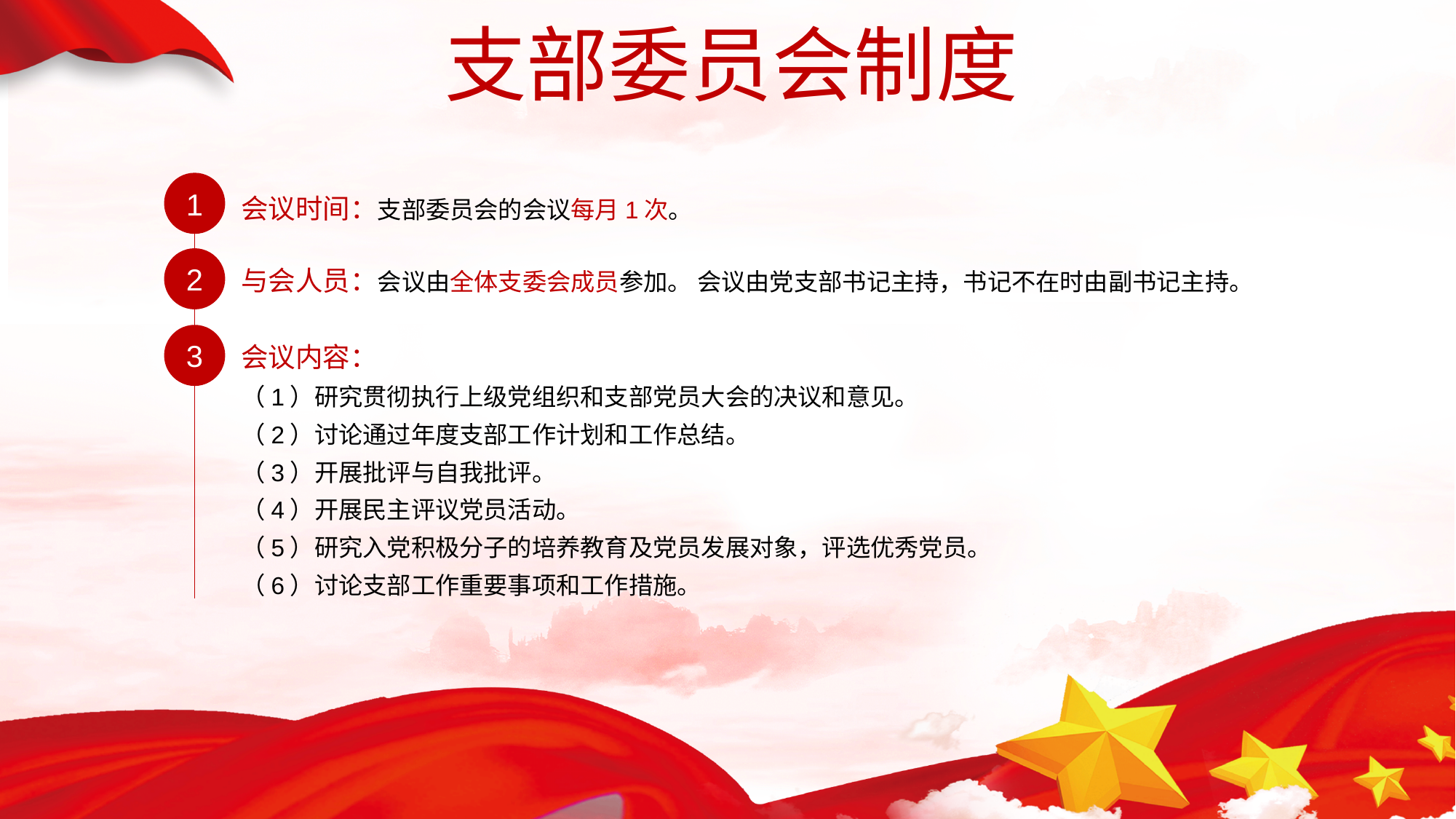

支部委员会制度
1
会议时间：支部委员会的会议每月1次。
2
与会人员：会议由全体支委会成员参加。 会议由党支部书记主持，书记不在时由副书记主持。
3
会议内容：
（1）研究贯彻执行上级党组织和支部党员大会的决议和意见。
（2）讨论通过年度支部工作计划和工作总结。
（3）开展批评与自我批评。
（4）开展民主评议党员活动。
（5）研究入党积极分子的培养教育及党员发展对象，评选优秀党员。
（6）讨论支部工作重要事项和工作措施。